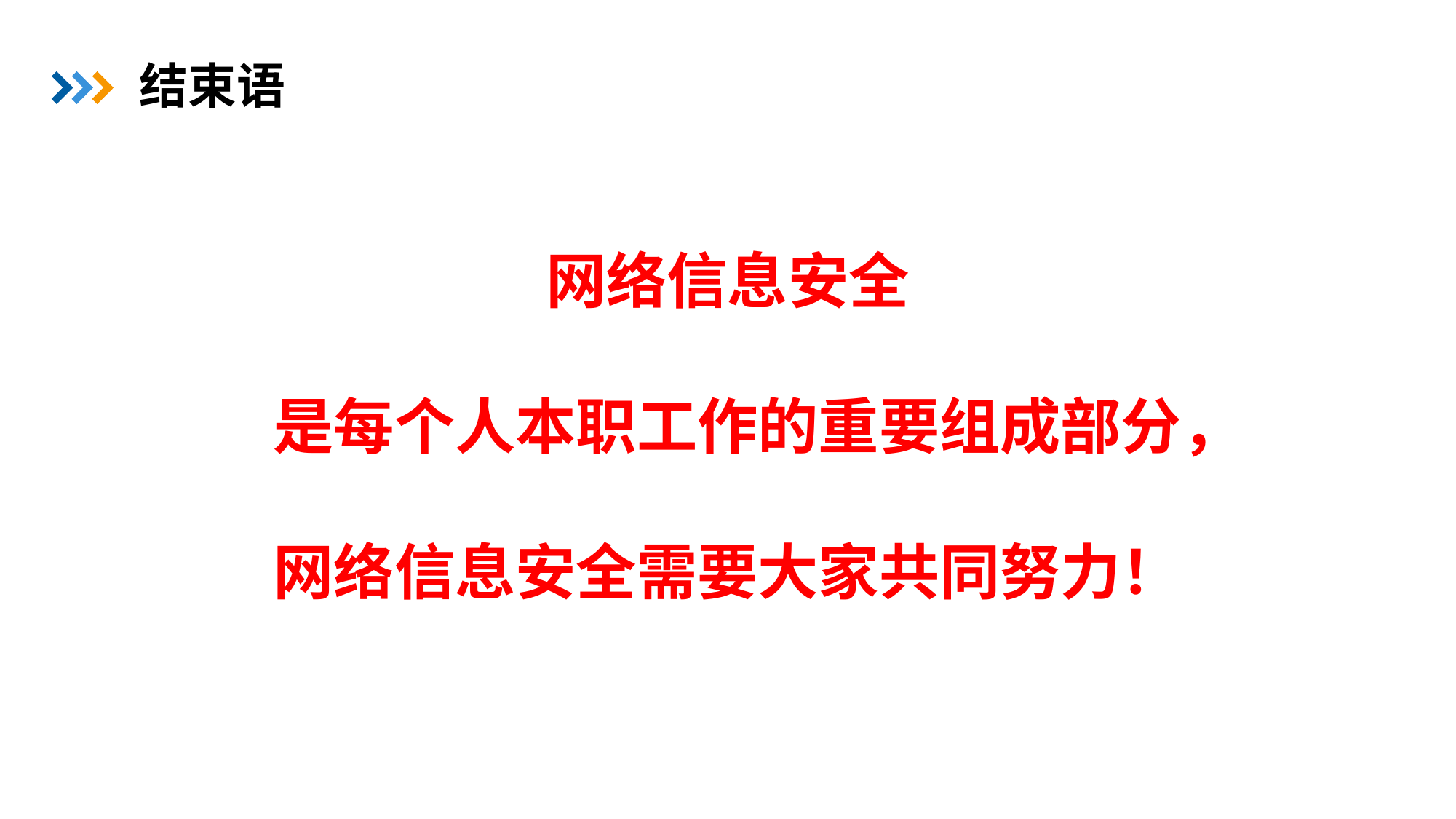

结束语
网络信息安全

是每个人本职工作的重要组成部分，

网络信息安全需要大家共同努力！